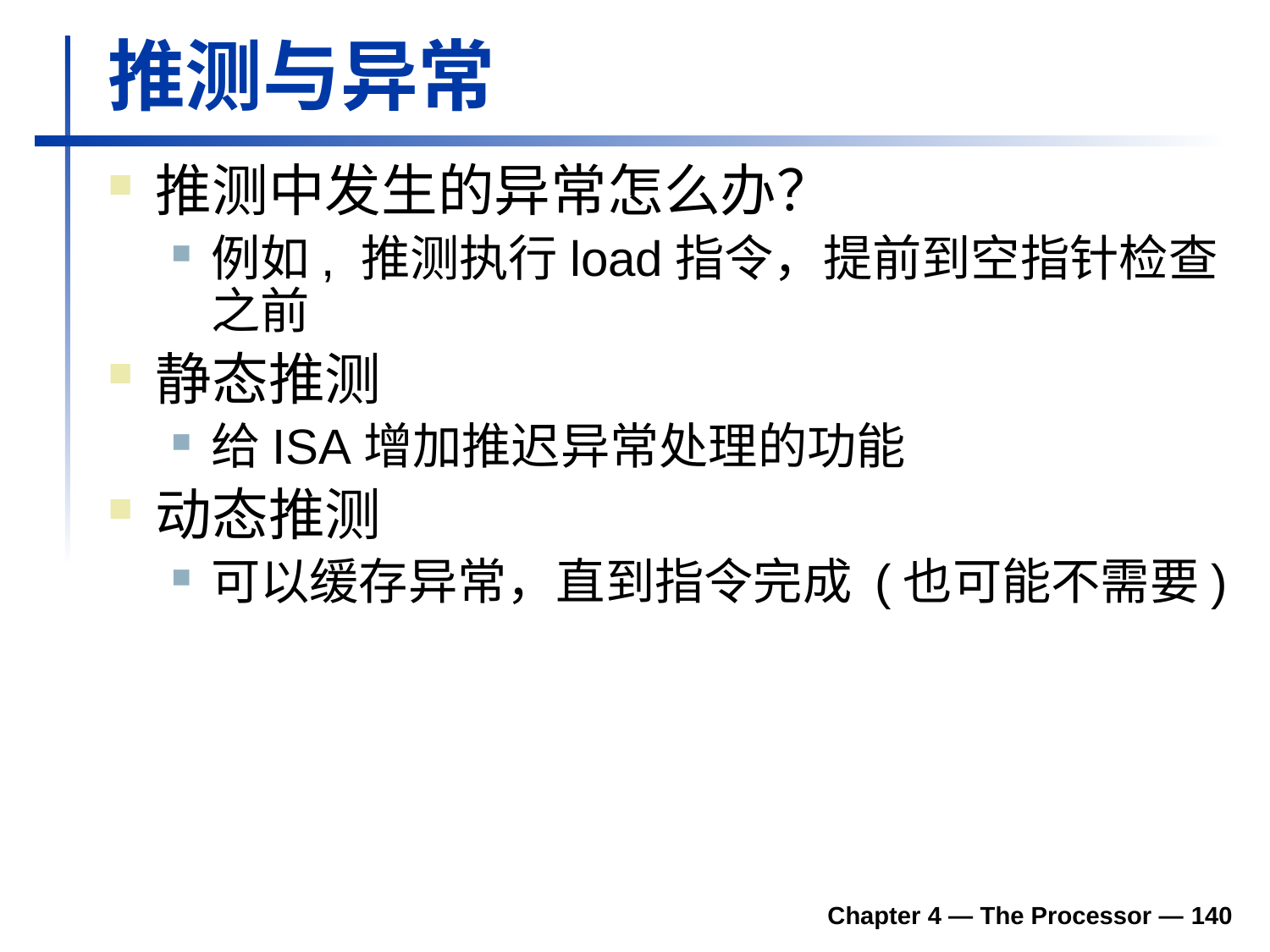

# 推测与异常
推测中发生的异常怎么办？
例如, 推测执行load指令，提前到空指针检查之前
静态推测
给ISA增加推迟异常处理的功能
动态推测
可以缓存异常，直到指令完成 (也可能不需要)
Chapter 4 — The Processor — 140